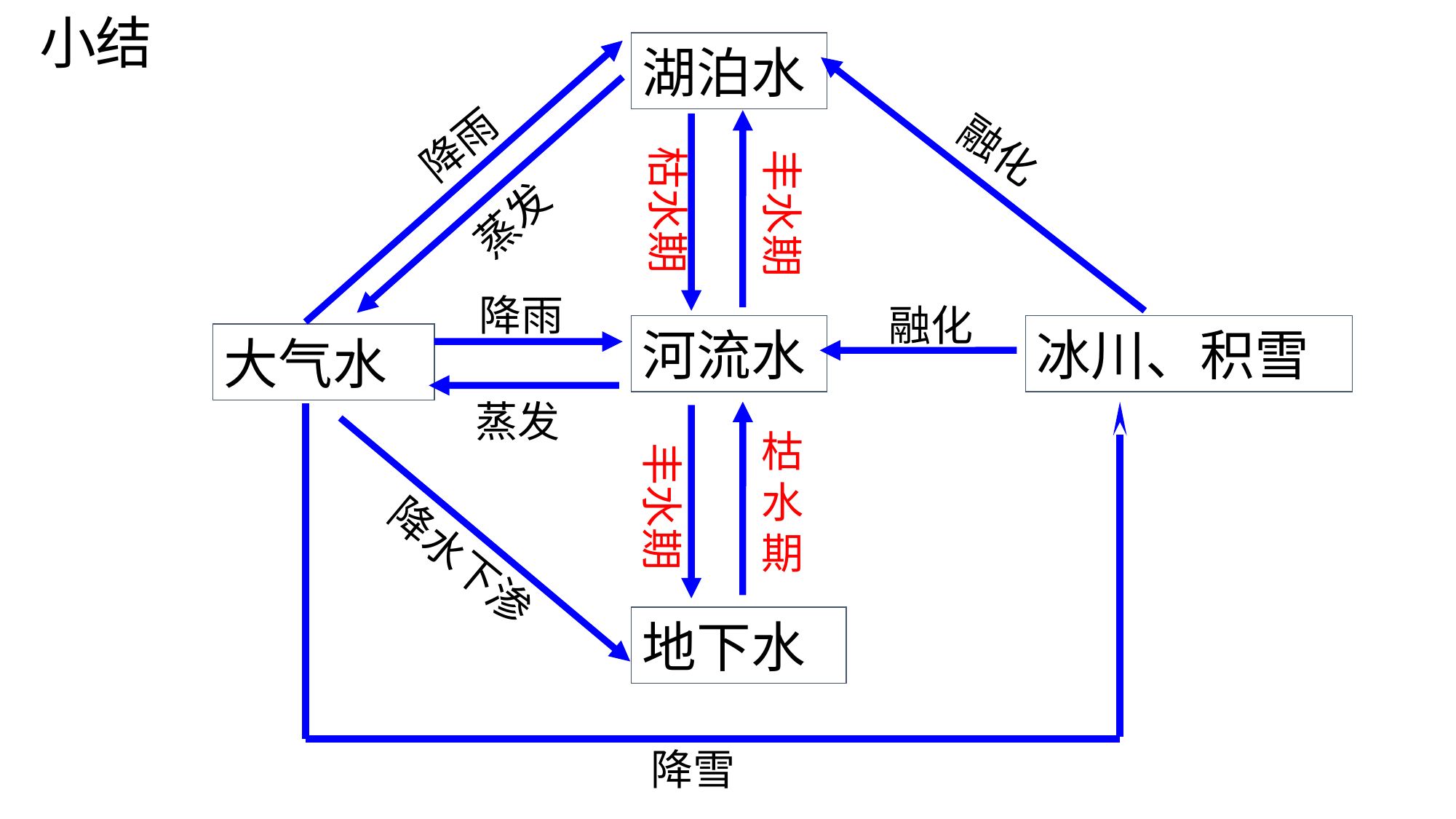

小结

湖泊水

降雨

降水下渗

蒸发

蒸发

枯水期
融化
丰水期

降雨
融化
河流水
冰川、积雪
大气水

降雪

枯
水
期

丰水期
地下水